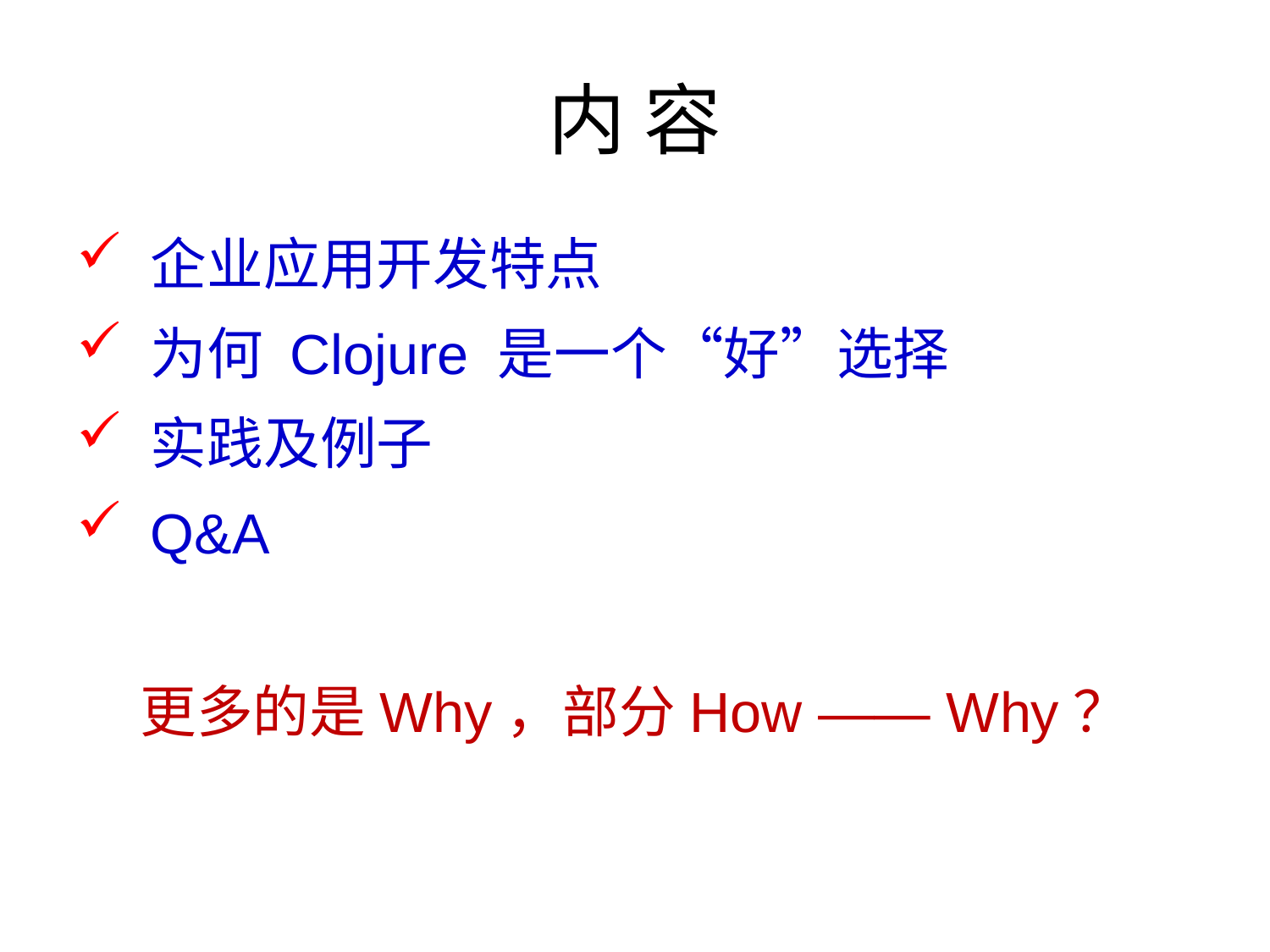

# 内 容
企业应用开发特点
为何 Clojure 是一个“好”选择
实践及例子
Q&A

更多的是Why，部分How —— Why？